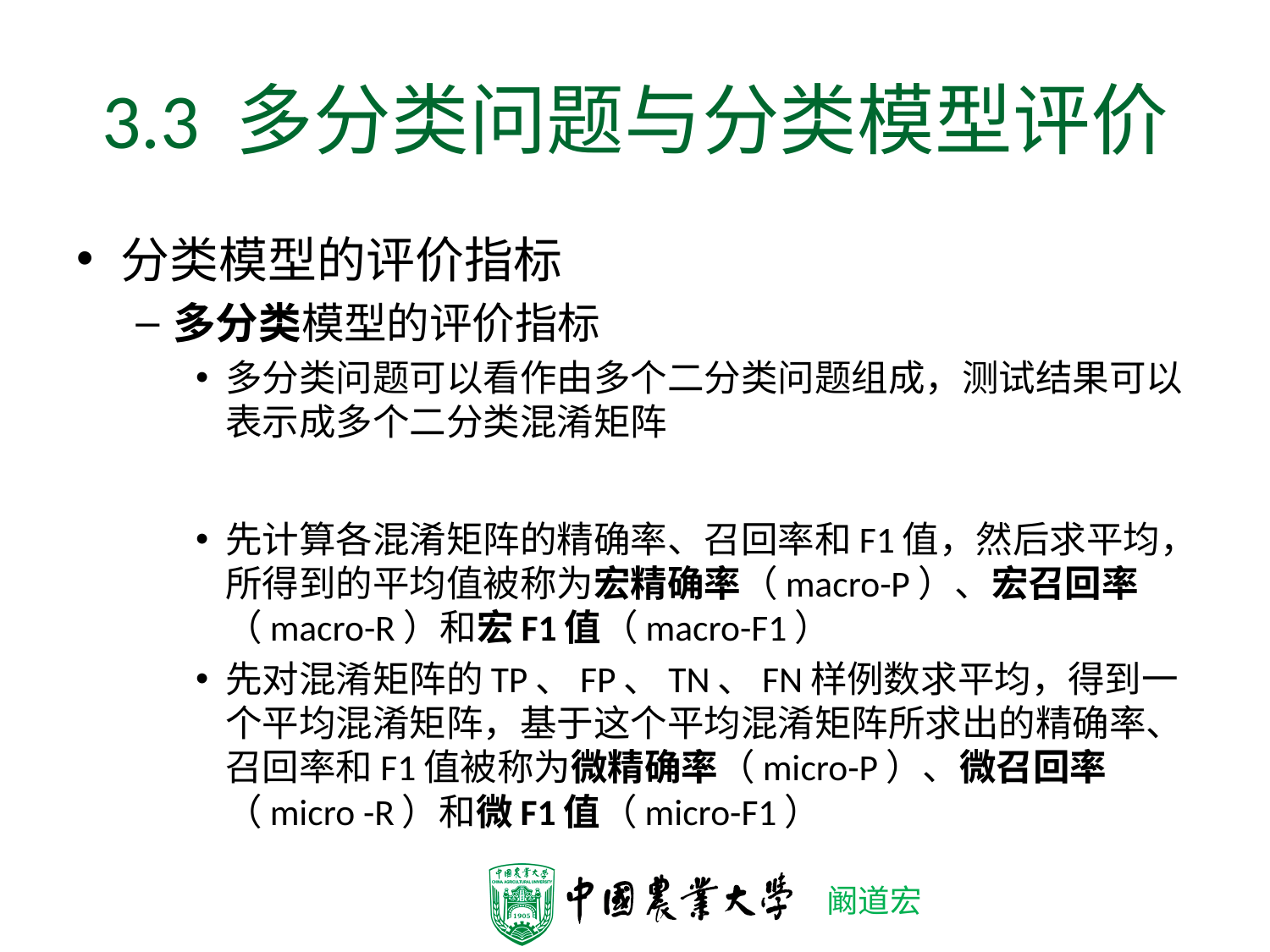

# 3.3 多分类问题与分类模型评价
分类模型的评价指标
多分类模型的评价指标
多分类问题可以看作由多个二分类问题组成，测试结果可以表示成多个二分类混淆矩阵

先计算各混淆矩阵的精确率、召回率和F1值，然后求平均，所得到的平均值被称为宏精确率（macro-P）、宏召回率（macro-R）和宏F1值（macro-F1）
先对混淆矩阵的TP、FP、TN、FN样例数求平均，得到一个平均混淆矩阵，基于这个平均混淆矩阵所求出的精确率、召回率和F1值被称为微精确率（micro-P）、微召回率（micro -R）和微F1值（micro-F1）